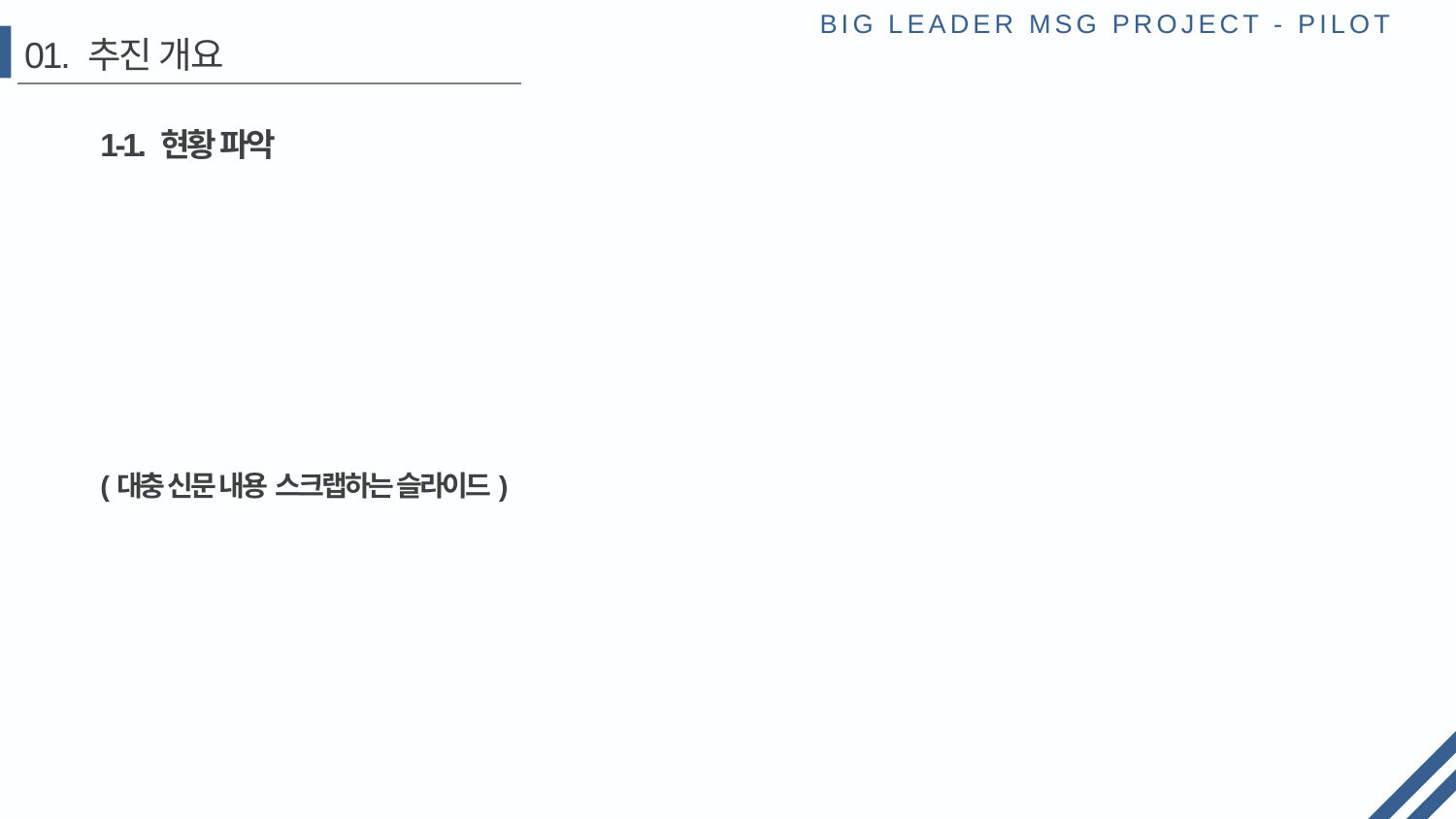

# 01. 추진 개요
1-1. 현황 파악
(대충 신문 내용  스크랩하는 슬라이드)